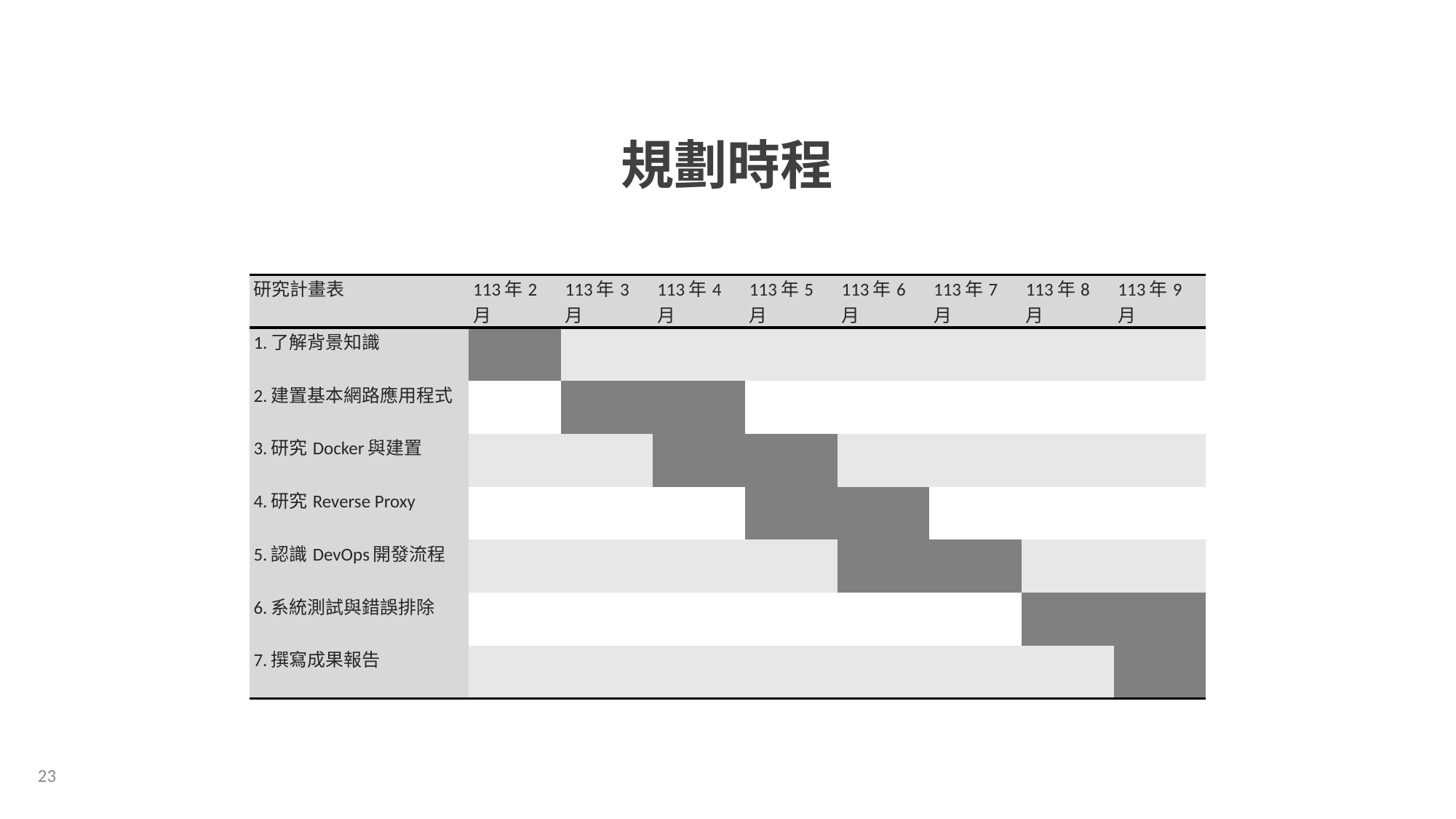

規劃時程
| 研究計畫表 | 113年2月 | 113年3月 | 113年4月 | 113年5月 | 113年6月 | 113年7月 | 113年8月 | 113年9月 |
| --- | --- | --- | --- | --- | --- | --- | --- | --- |
| 1.了解背景知識 |  |  |  |  |  |  |  |  |
| 2.建置基本網路應用程式 |  |  |  |  |  |  |  |  |
| 3.研究Docker與建置 |  |  |  |  |  |  |  |  |
| 4.研究Reverse Proxy |  |  |  |  |  |  |  |  |
| 5.認識DevOps開發流程 |  |  |  |  |  |  |  |  |
| 6.系統測試與錯誤排除 |  |  |  |  |  |  |  |  |
| 7.撰寫成果報告 |  |  |  |  |  |  |  |  |
23